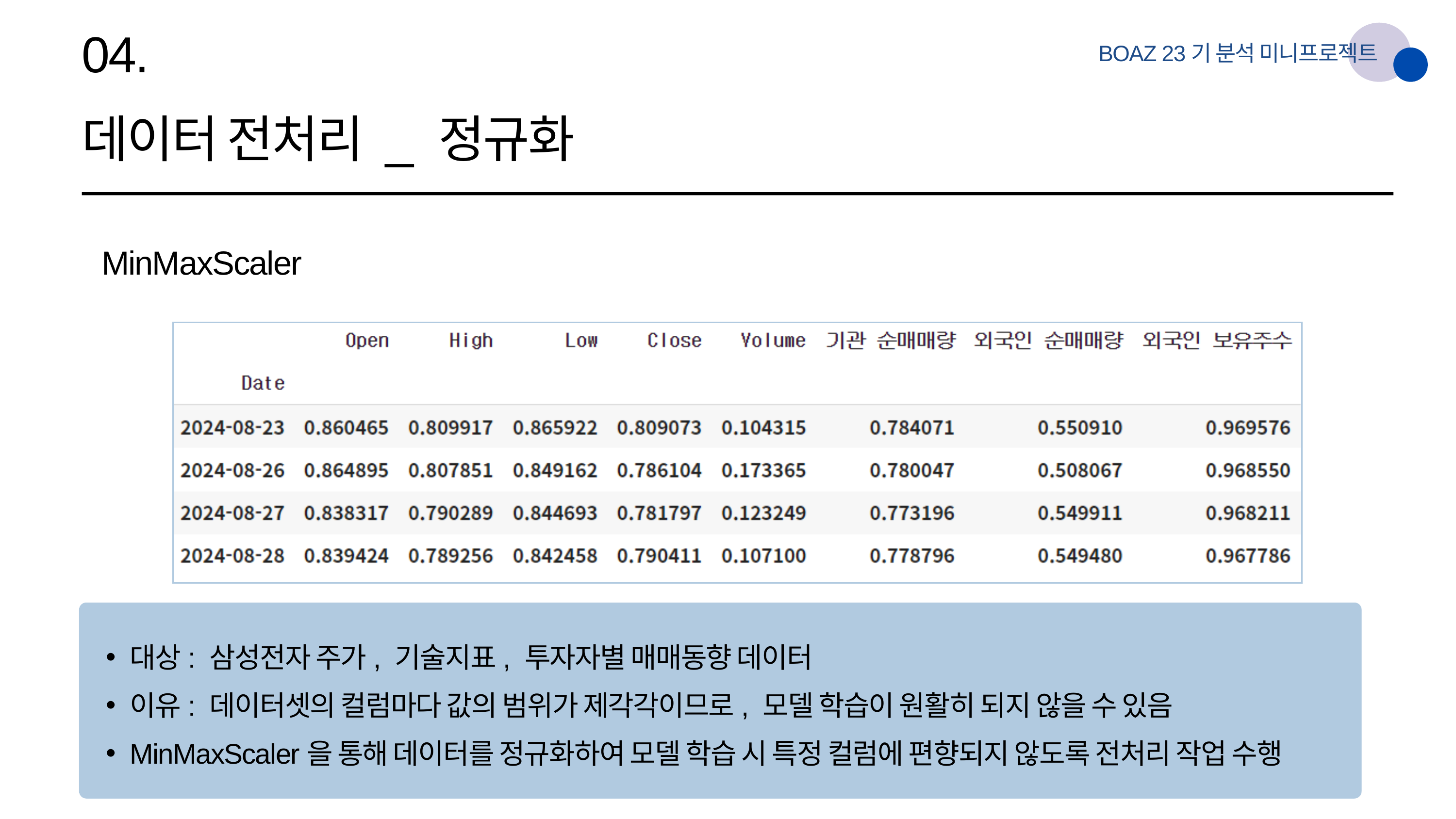

04.

BOAZ 23기 분석 미니프로젝트

데이터 전처리 _ 정규화

MinMaxScaler

대상: 삼성전자 주가, 기술지표, 투자자별 매매동향 데이터
이유: 데이터셋의 컬럼마다 값의 범위가 제각각이므로, 모델 학습이 원활히 되지 않을 수 있음
MinMaxScaler을 통해 데이터를 정규화하여 모델 학습 시 특정 컬럼에 편향되지 않도록 전처리 작업 수행